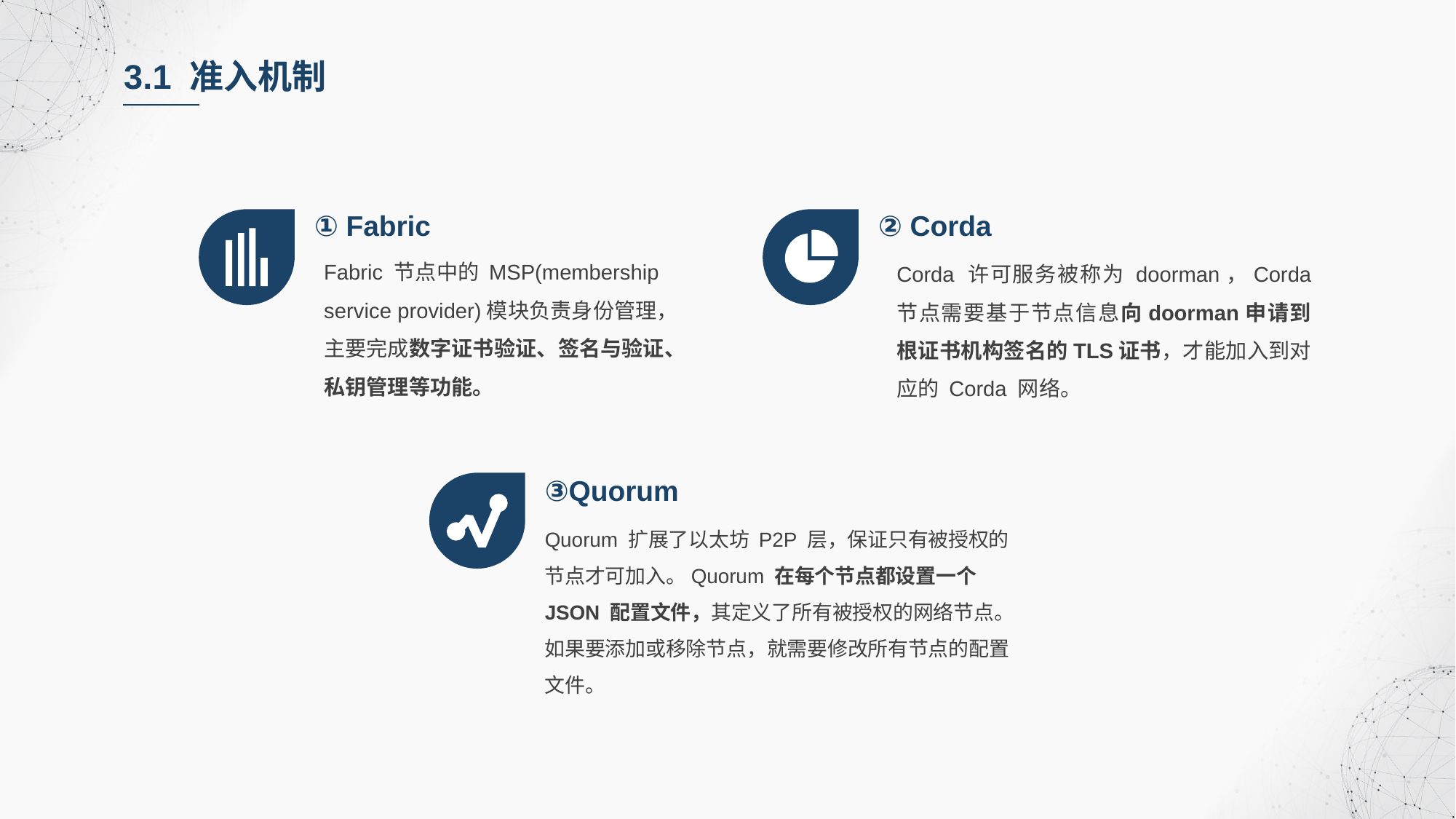

3.1 准入机制
① Fabric
② Corda

Fabric 节点中的 MSP(membership service provider)模块负责身份管理，主要完成数字证书验证、签名与验证、私钥管理等功能。
Corda 许可服务被称为 doorman，Corda 节点需要基于节点信息向doorman申请到根证书机构签名的TLS证书，才能加入到对应的 Corda 网络。
③Quorum

Quorum 扩展了以太坊 P2P 层，保证只有被授权的节点才可加入。Quorum 在每个节点都设置一个 JSON 配置文件，其定义了所有被授权的网络节点。如果要添加或移除节点，就需要修改所有节点的配置文件。